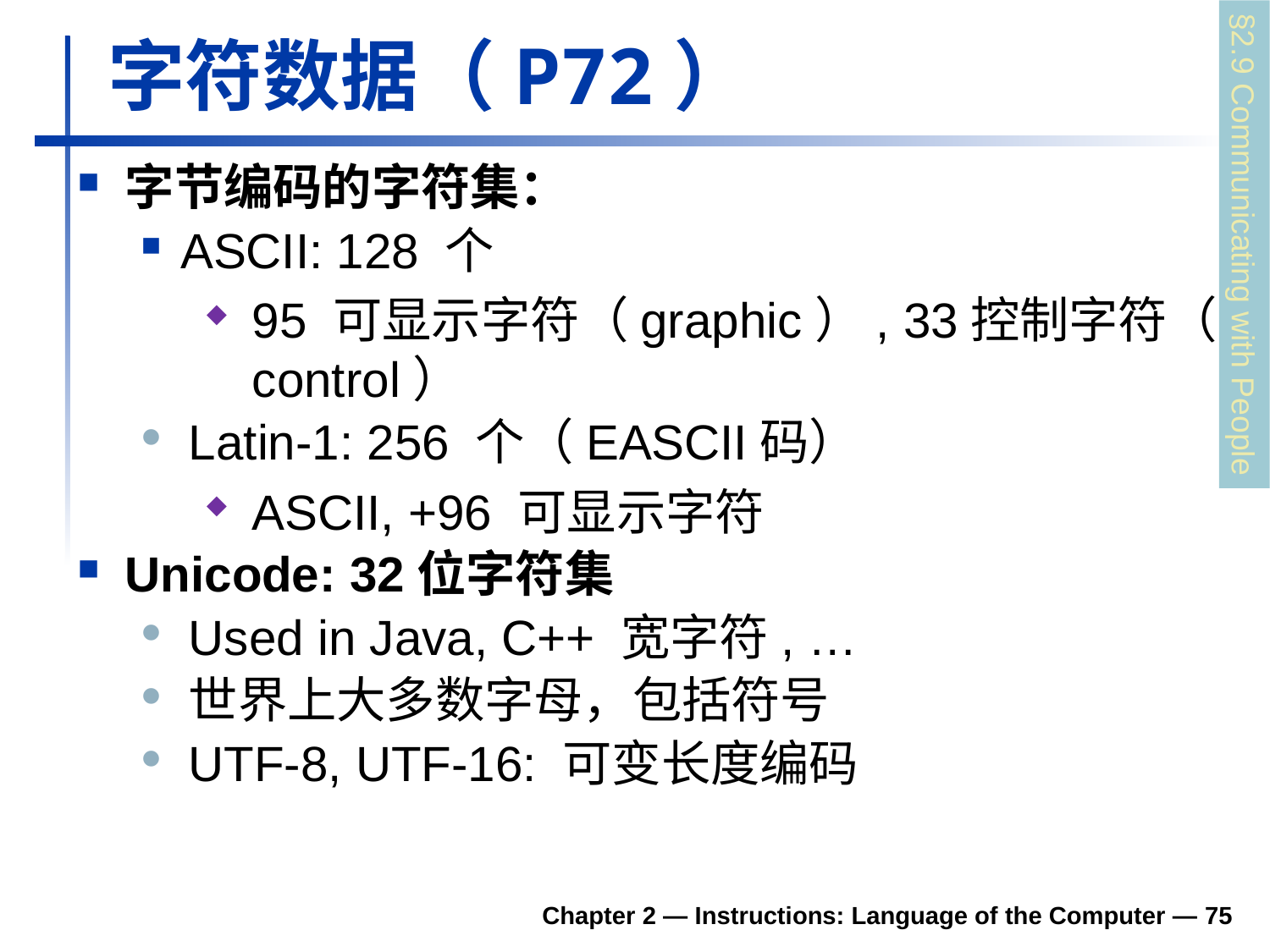

# 字符数据（P72）
字节编码的字符集：
ASCII: 128 个
95 可显示字符（graphic）, 33控制字符（ control）
Latin-1: 256 个（EASCII码）
ASCII, +96 可显示字符
Unicode: 32位字符集
Used in Java, C++ 宽字符, …
世界上大多数字母，包括符号
UTF-8, UTF-16: 可变长度编码
§2.9 Communicating with People
Chapter 2 — Instructions: Language of the Computer — 75